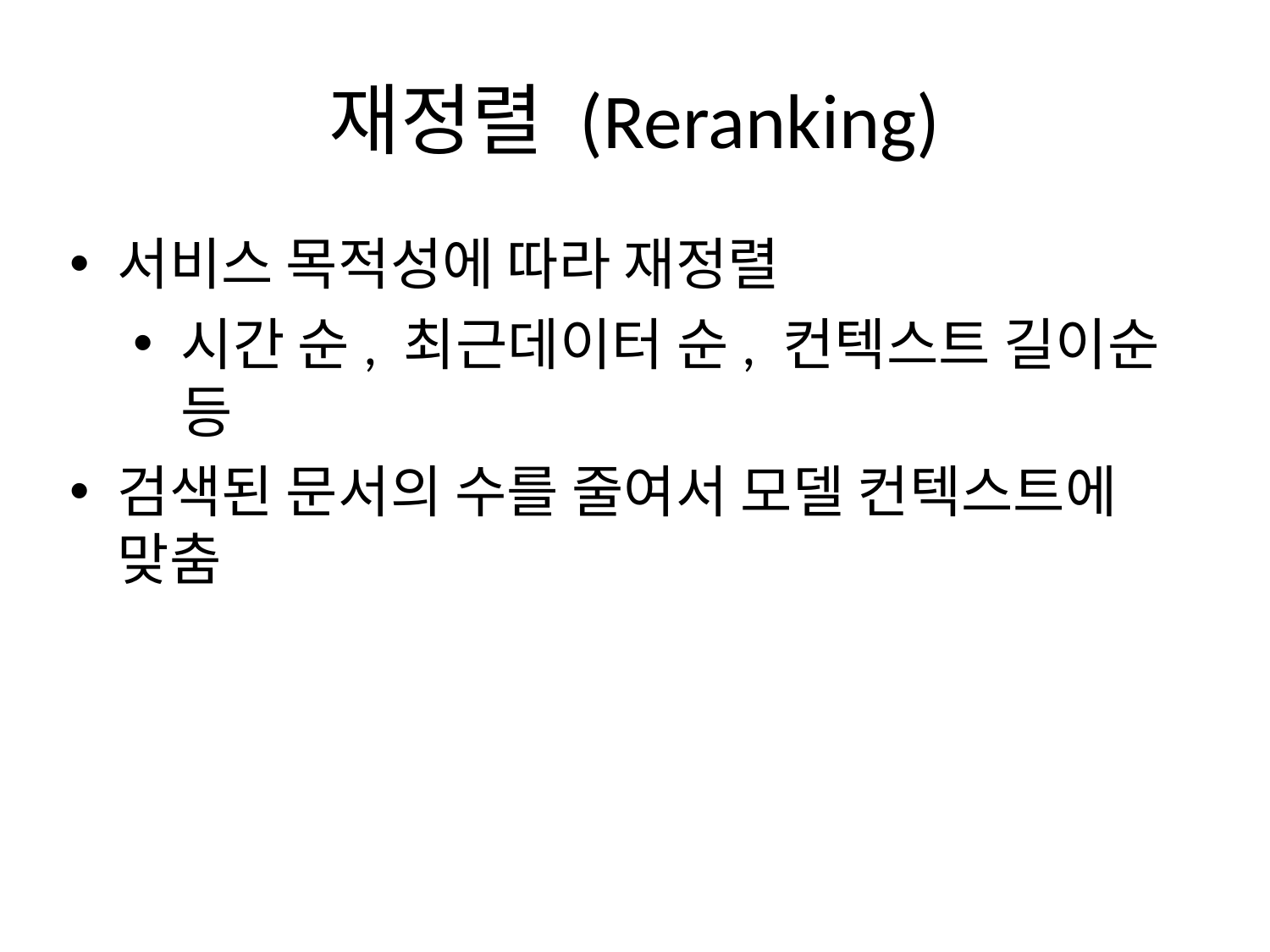

# 재정렬 (Reranking)
서비스 목적성에 따라 재정렬
시간 순, 최근데이터 순, 컨텍스트 길이순 등
검색된 문서의 수를 줄여서 모델 컨텍스트에 맞춤